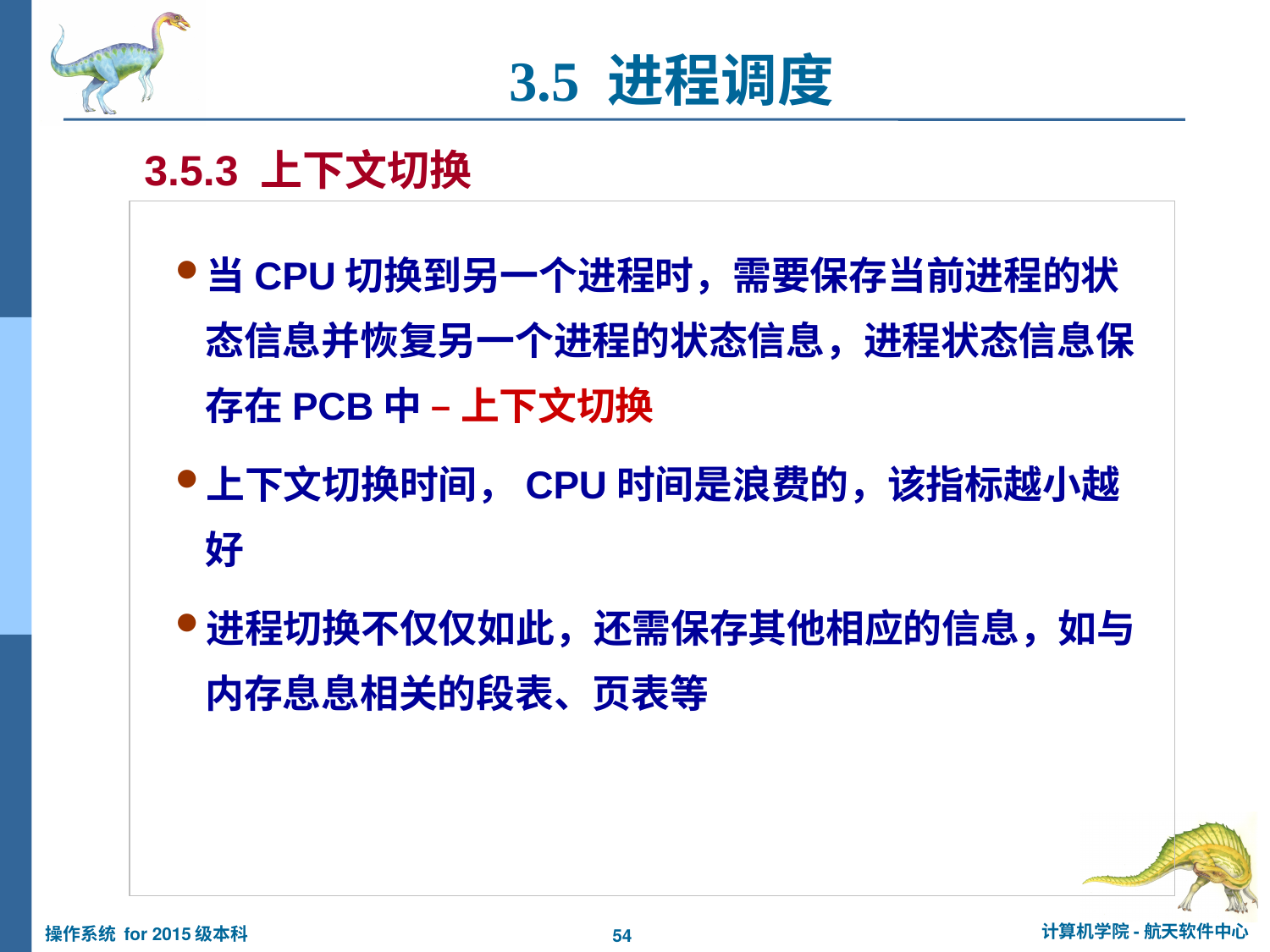

3.5 进程调度
3.5.3 上下文切换

当CPU切换到另一个进程时，需要保存当前进程的状态信息并恢复另一个进程的状态信息，进程状态信息保存在PCB中 – 上下文切换
上下文切换时间，CPU时间是浪费的，该指标越小越好
进程切换不仅仅如此，还需保存其他相应的信息，如与内存息息相关的段表、页表等